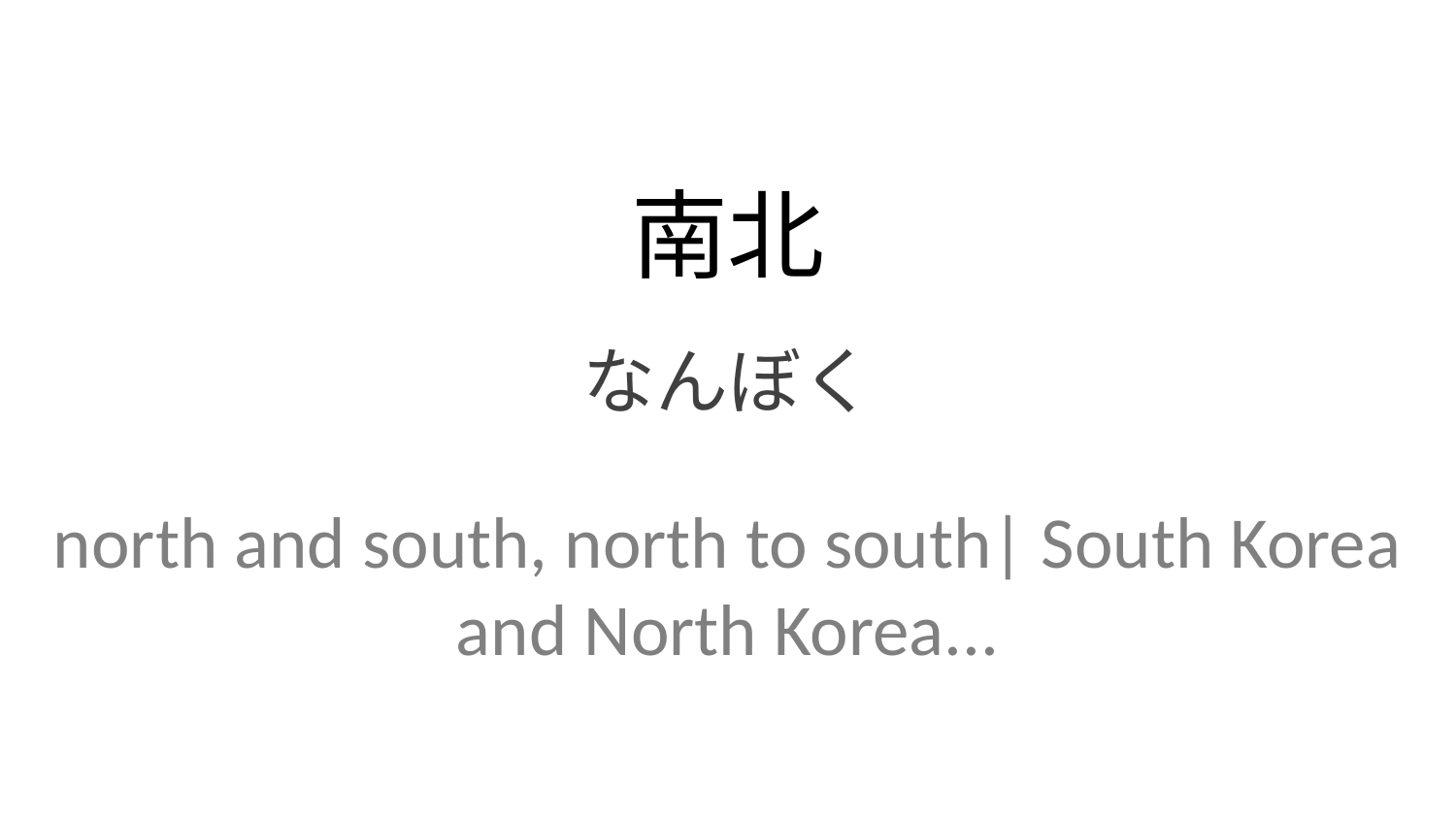

南北

なんぼく
north and south, north to south| South Korea and North Korea...